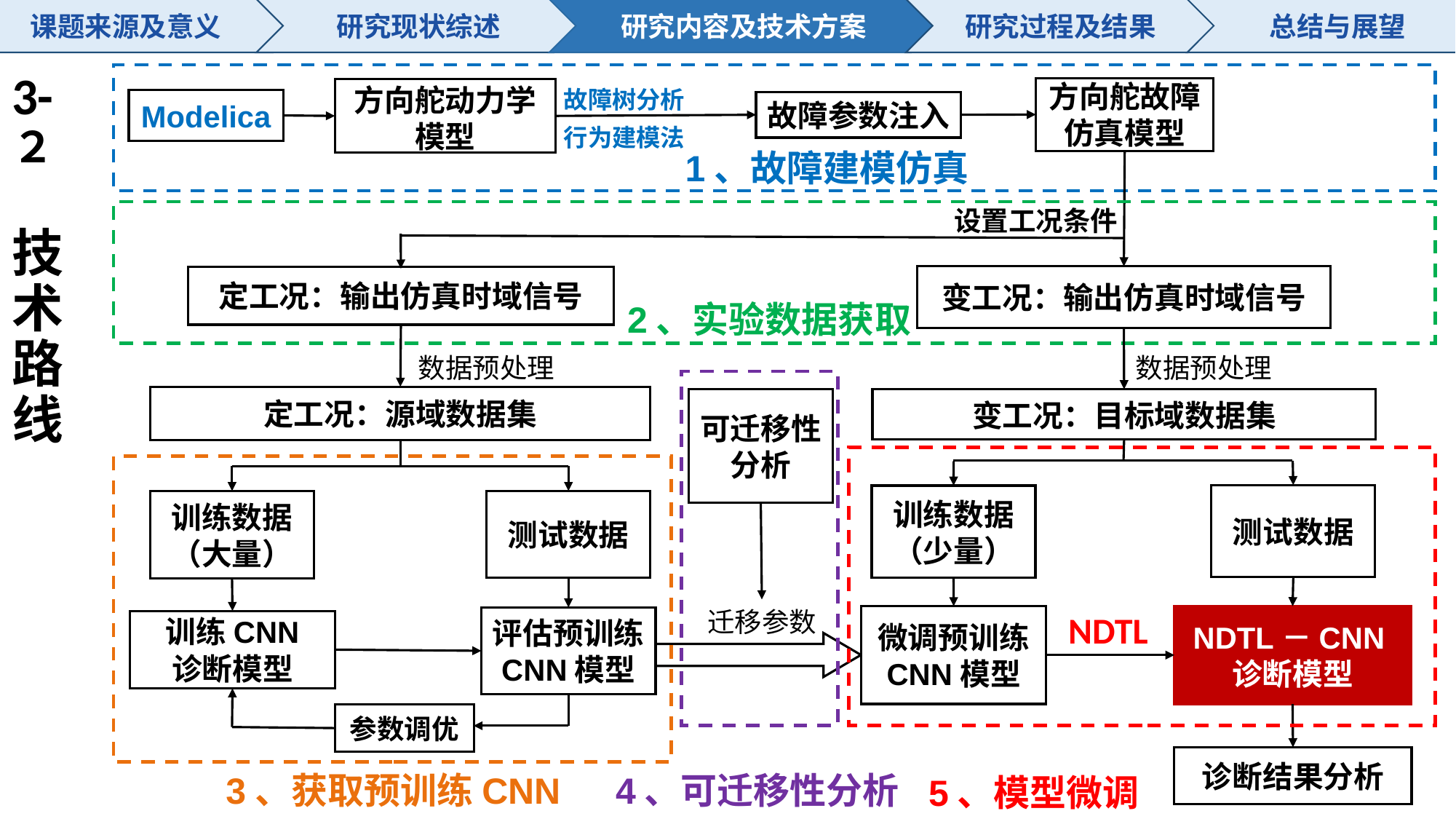

课题来源及意义

研究现状综述

研究内容及技术方案

研究过程及结果
总结与展望
# 3-２ 技 术 路线

故障树分析
行为建模法
方向舵故障仿真模型

方向舵动力学模型

Modelica
故障参数注入
1、故障建模仿真
设置工况条件

变工况：输出仿真时域信号
定工况：输出仿真时域信号
2、实验数据获取
数据预处理
数据预处理

定工况：源域数据集
可迁移性
分析
变工况：目标域数据集

测试数据
训练数据
（少量）
测试数据
训练数据
（大量）
迁移参数
NDTL
微调预训练
CNN模型
NDTL－CNN诊断模型
评估预训练
CNN模型
训练CNN
诊断模型

参数调优
诊断结果分析
4、可迁移性分析
3、获取预训练CNN
5、模型微调